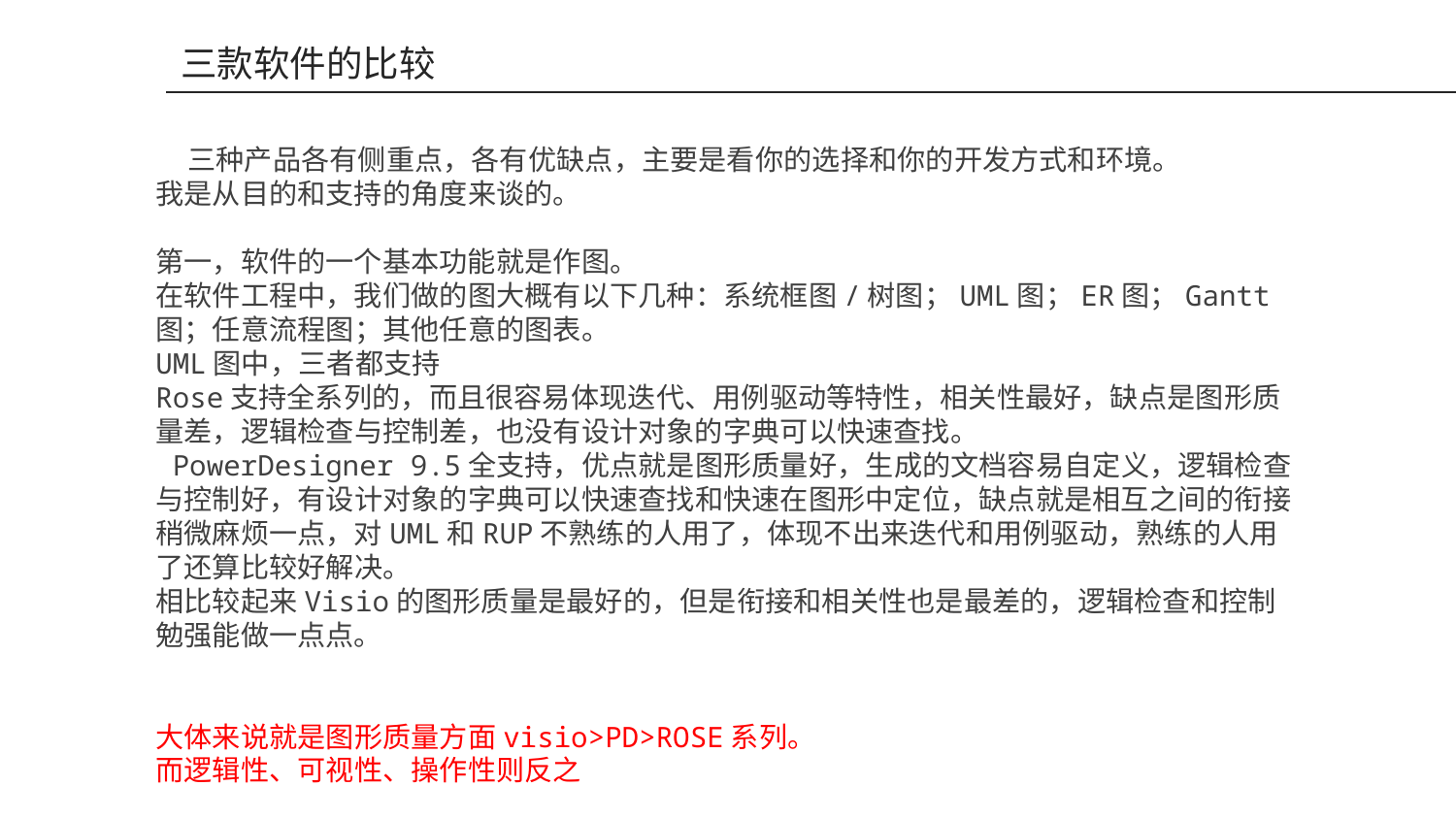

三款软件的比较
    三种产品各有侧重点，各有优缺点，主要是看你的选择和你的开发方式和环境。
我是从目的和支持的角度来谈的。

第一，软件的一个基本功能就是作图。
在软件工程中，我们做的图大概有以下几种：系统框图/树图；UML图；ER图；Gantt图；任意流程图；其他任意的图表。
UML图中，三者都支持
Rose支持全系列的，而且很容易体现迭代、用例驱动等特性，相关性最好，缺点是图形质量差，逻辑检查与控制差，也没有设计对象的字典可以快速查找。
 PowerDesigner 9.5全支持，优点就是图形质量好，生成的文档容易自定义，逻辑检查与控制好，有设计对象的字典可以快速查找和快速在图形中定位，缺点就是相互之间的衔接稍微麻烦一点，对UML和RUP不熟练的人用了，体现不出来迭代和用例驱动，熟练的人用了还算比较好解决。
相比较起来Visio的图形质量是最好的，但是衔接和相关性也是最差的，逻辑检查和控制勉强能做一点点。

大体来说就是图形质量方面visio>PD>ROSE系列。
而逻辑性、可视性、操作性则反之